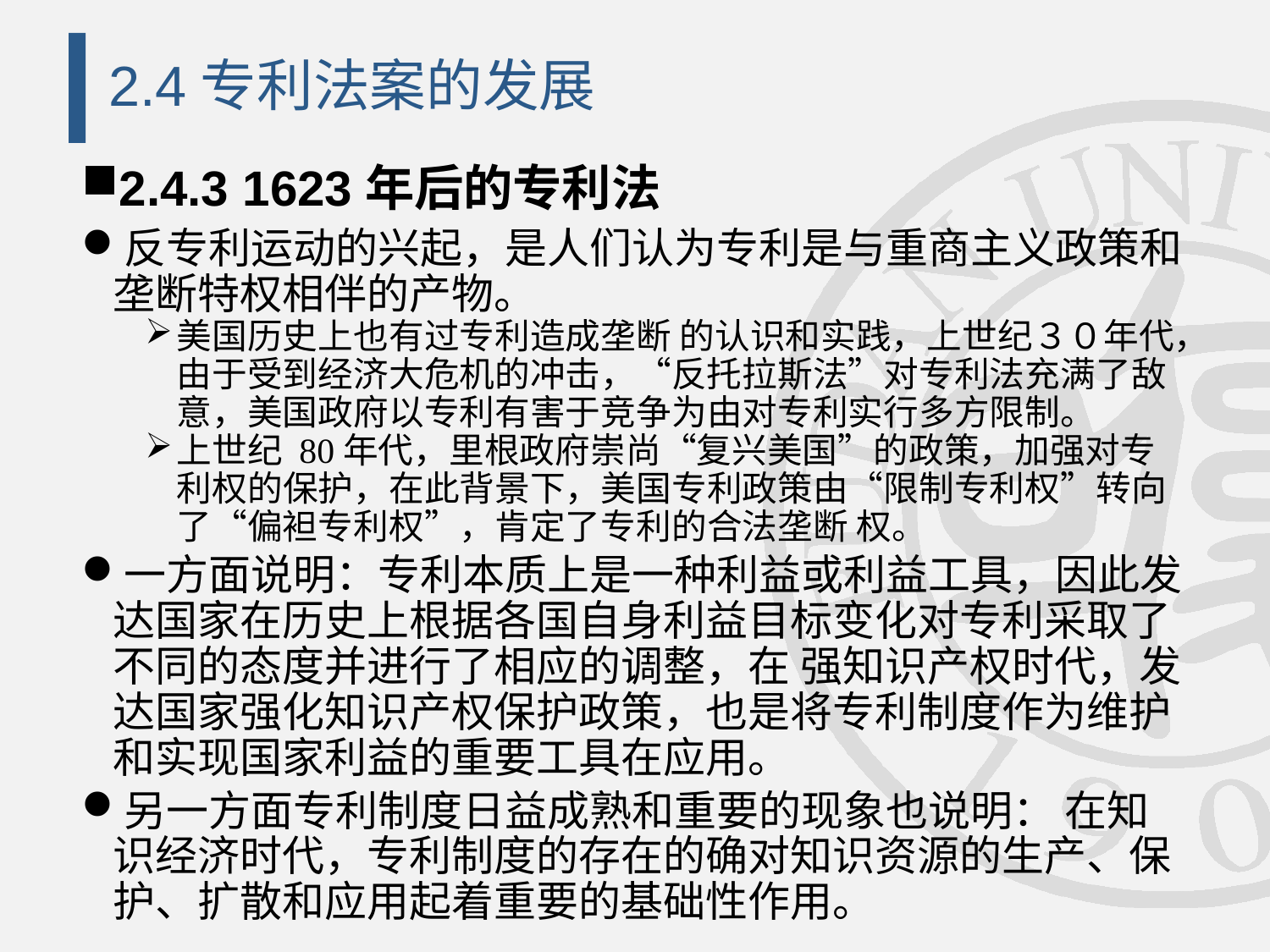

# 2.4专利法案的发展
2.4.3 1623年后的专利法
反专利运动的兴起，是人们认为专利是与重商主义政策和垄断特权相伴的产物。
美国历史上也有过专利造成垄断 的认识和实践，上世纪３０年代，由于受到经济大危机的冲击，“反托拉斯法”对专利法充满了敌意，美国政府以专利有害于竞争为由对专利实行多方限制。
上世纪 80年代，里根政府崇尚“复兴美国”的政策，加强对专利权的保护，在此背景下，美国专利政策由“限制专利权”转向了“偏袒专利权”，肯定了专利的合法垄断 权。
一方面说明：专利本质上是一种利益或利益工具，因此发达国家在历史上根据各国自身利益目标变化对专利采取了不同的态度并进行了相应的调整，在 强知识产权时代，发达国家强化知识产权保护政策，也是将专利制度作为维护和实现国家利益的重要工具在应用。
另一方面专利制度日益成熟和重要的现象也说明： 在知识经济时代，专利制度的存在的确对知识资源的生产、保护、扩散和应用起着重要的基础性作用。